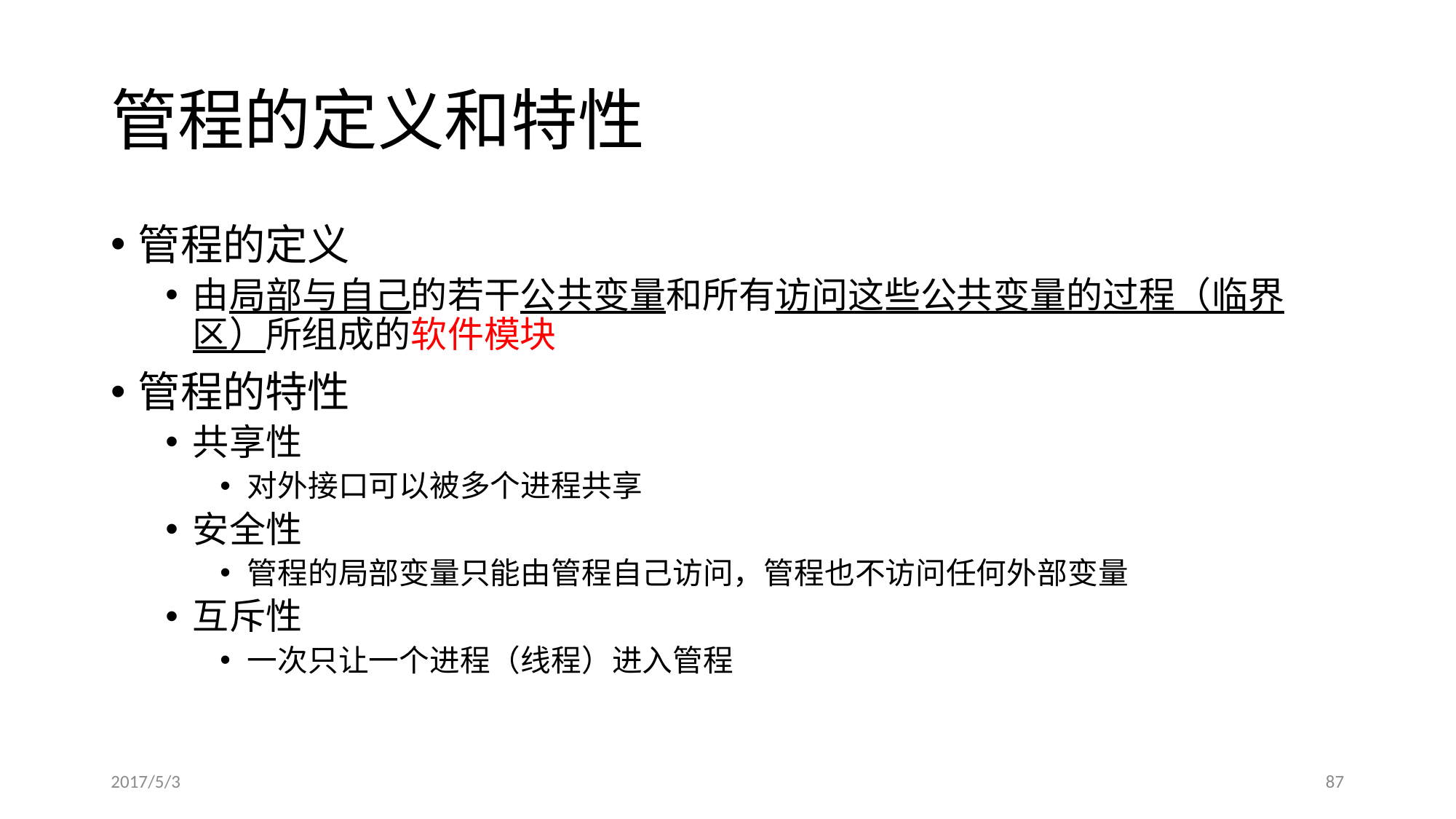

# 管程的定义和特性
管程的定义
由局部与自己的若干公共变量和所有访问这些公共变量的过程（临界区）所组成的软件模块
管程的特性
共享性
对外接口可以被多个进程共享
安全性
管程的局部变量只能由管程自己访问，管程也不访问任何外部变量
互斥性
一次只让一个进程（线程）进入管程
2017/5/3
87